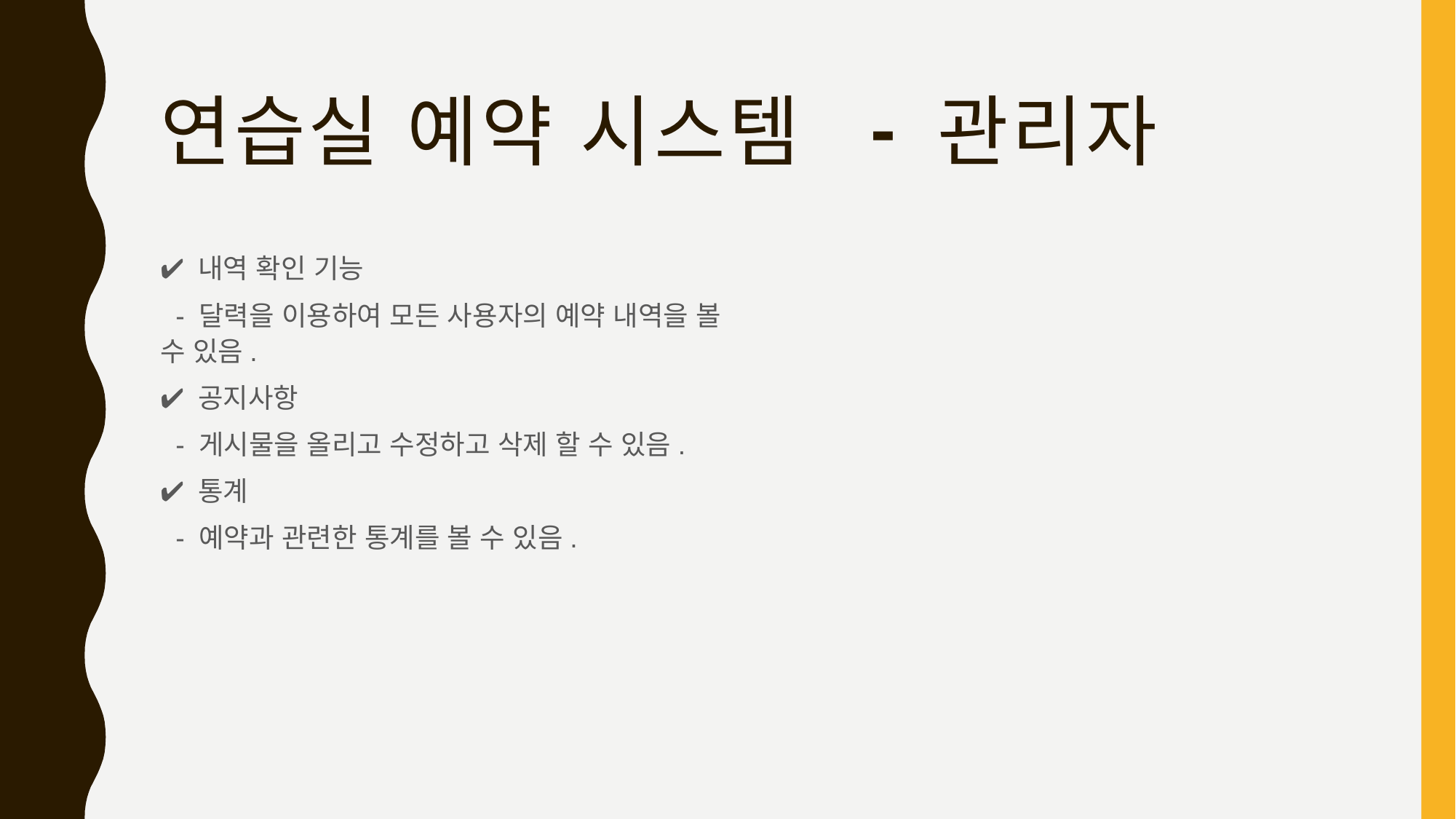

# 연습실 예약 시스템  - 관리자

✔️ 내역 확인 기능
  - 달력을 이용하여 모든 사용자의 예약 내역을 볼 수 있음.
✔️ 공지사항
  - 게시물을 올리고 수정하고 삭제 할 수 있음.
✔️ 통계
  - 예약과 관련한 통계를 볼 수 있음.